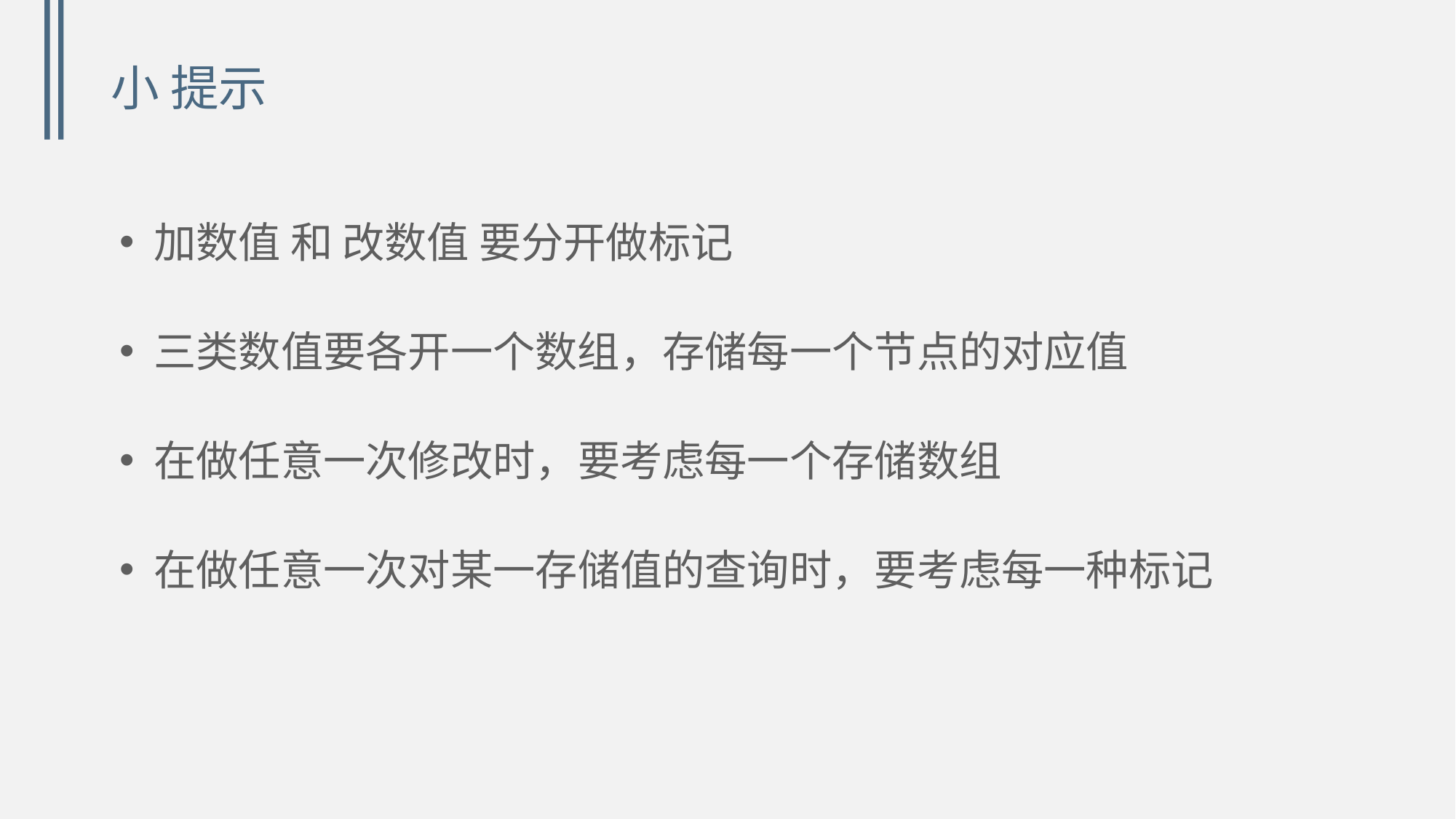

# 小 提示
加数值 和 改数值 要分开做标记

三类数值要各开一个数组，存储每一个节点的对应值

在做任意一次修改时，要考虑每一个存储数组

在做任意一次对某一存储值的查询时，要考虑每一种标记